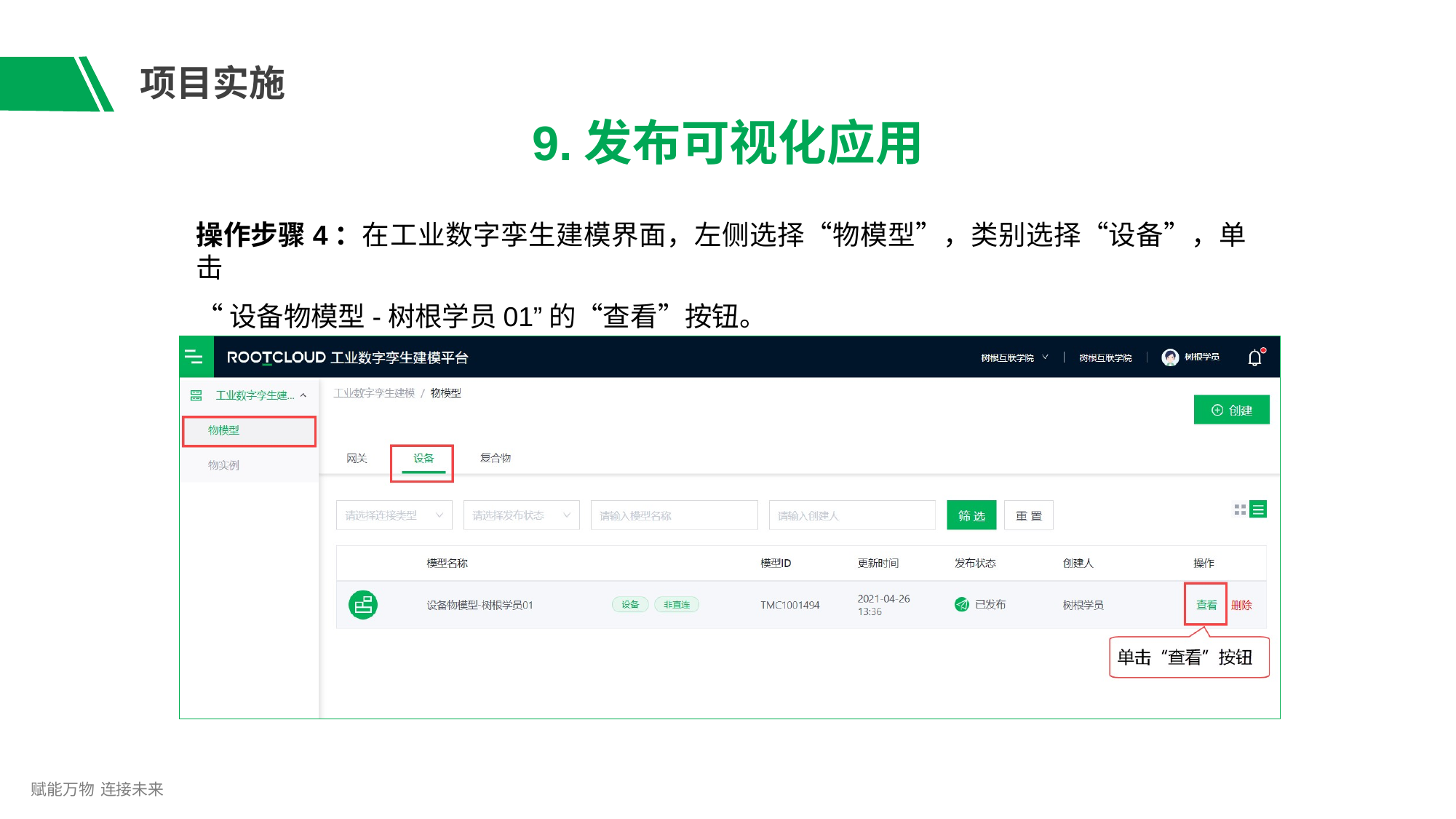

# 项目实施
9.发布可视化应用
操作步骤4：在工业数字孪生建模界面，左侧选择“物模型”，类别选择“设备”，单击
“设备物模型-树根学员01”的“查看”按钮。

赋能万物 连接未来